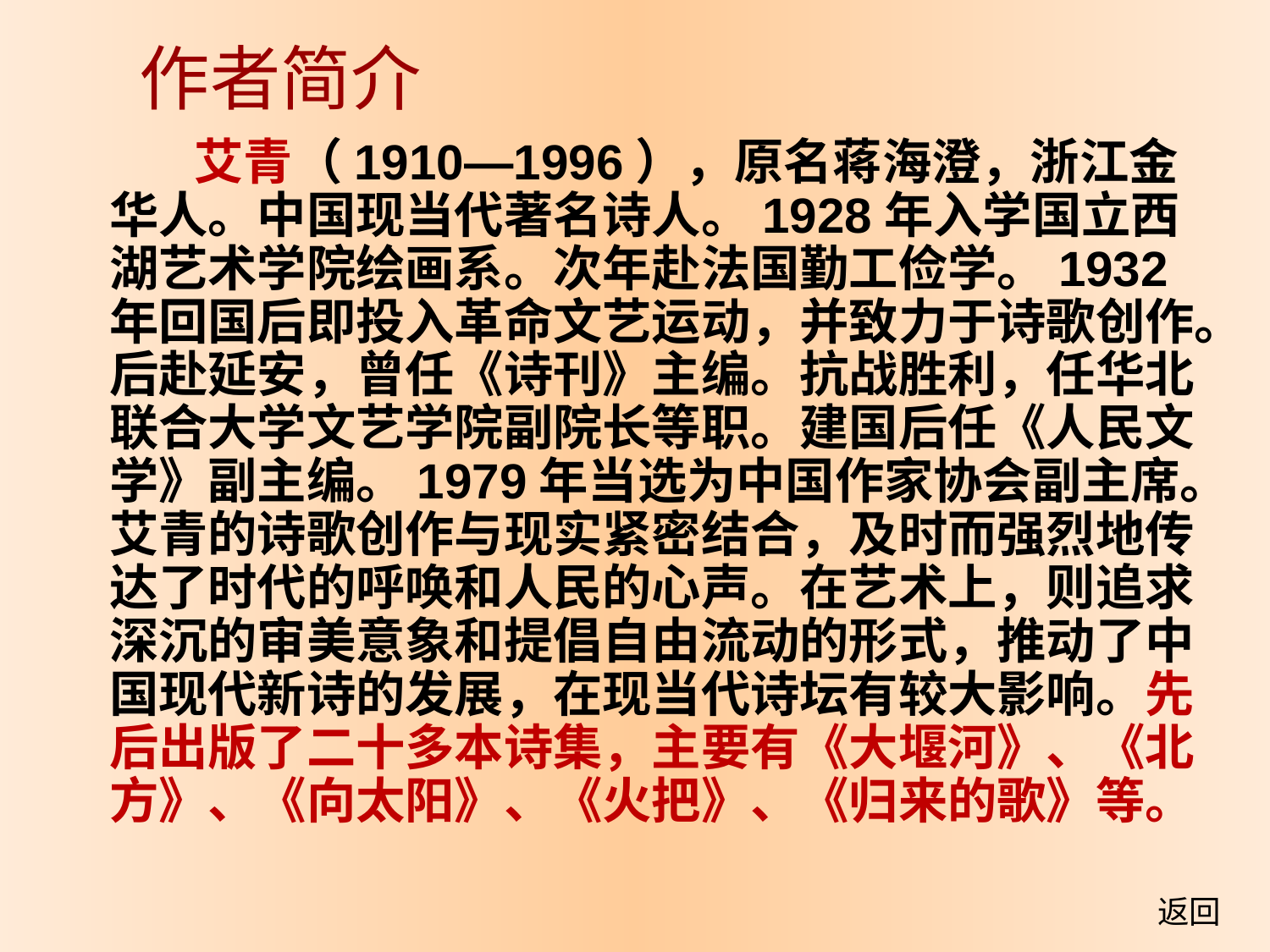

# 作者简介
           艾青（1910—1996），原名蒋海澄，浙江金华人。中国现当代著名诗人。1928年入学国立西湖艺术学院绘画系。次年赴法国勤工俭学。1932年回国后即投入革命文艺运动，并致力于诗歌创作。后赴延安，曾任《诗刊》主编。抗战胜利，任华北联合大学文艺学院副院长等职。建国后任《人民文学》副主编。1979年当选为中国作家协会副主席。艾青的诗歌创作与现实紧密结合，及时而强烈地传达了时代的呼唤和人民的心声。在艺术上，则追求深沉的审美意象和提倡自由流动的形式，推动了中国现代新诗的发展，在现当代诗坛有较大影响。先后出版了二十多本诗集，主要有《大堰河》、《北方》、《向太阳》、《火把》、《归来的歌》等。
返回